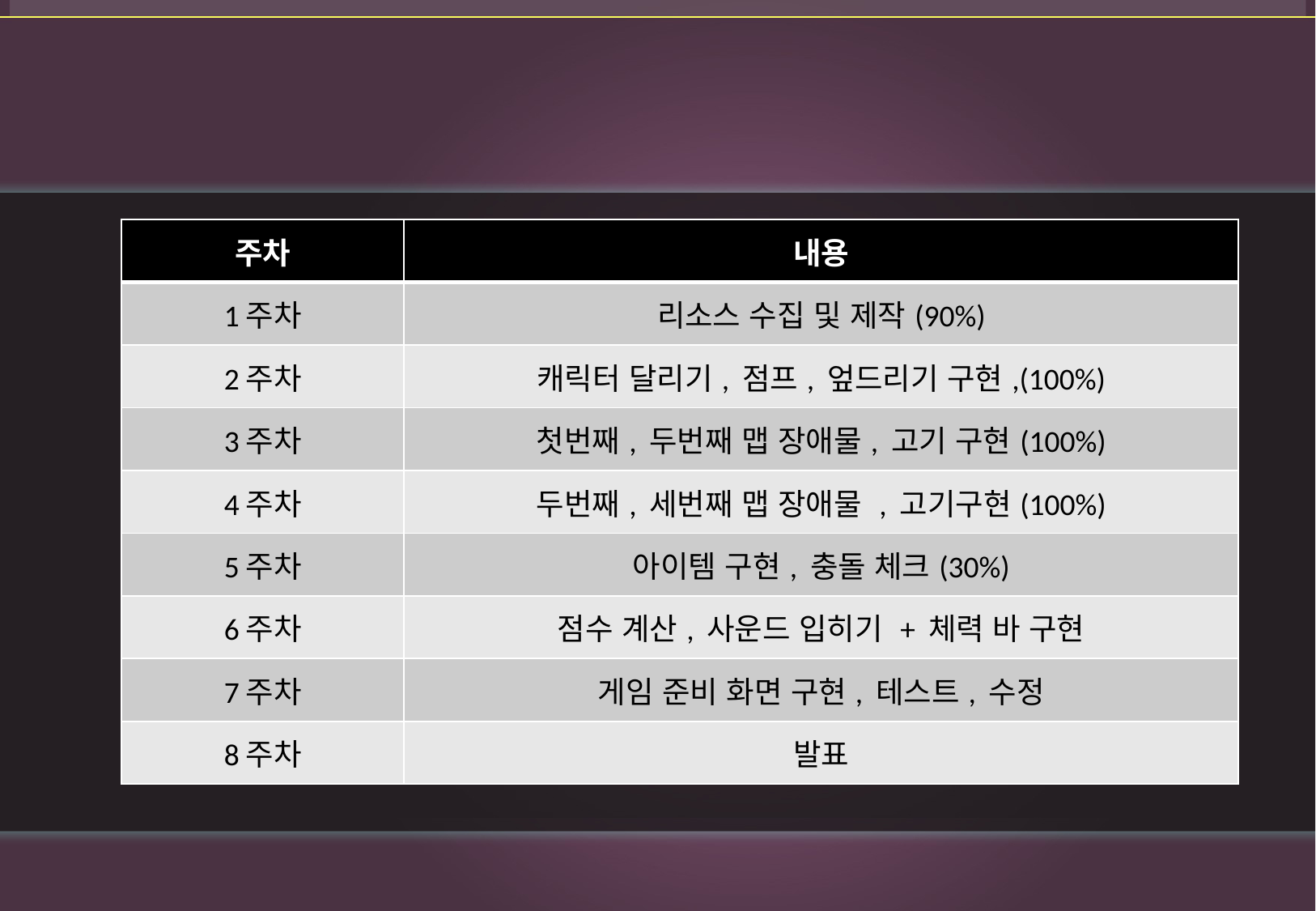

개발 일정
| 주차 | 내용 |
| --- | --- |
| 1주차 | 리소스 수집 및 제작(90%) |
| 2주차 | 캐릭터 달리기, 점프, 엎드리기 구현,(100%) |
| 3주차 | 첫번째, 두번째 맵 장애물, 고기 구현(100%) |
| 4주차 | 두번째, 세번째 맵 장애물 , 고기구현(100%) |
| 5주차 | 아이템 구현, 충돌 체크(30%) |
| 6주차 | 점수 계산, 사운드 입히기 + 체력 바 구현 |
| 7주차 | 게임 준비 화면 구현, 테스트, 수정 |
| 8주차 | 발표 |